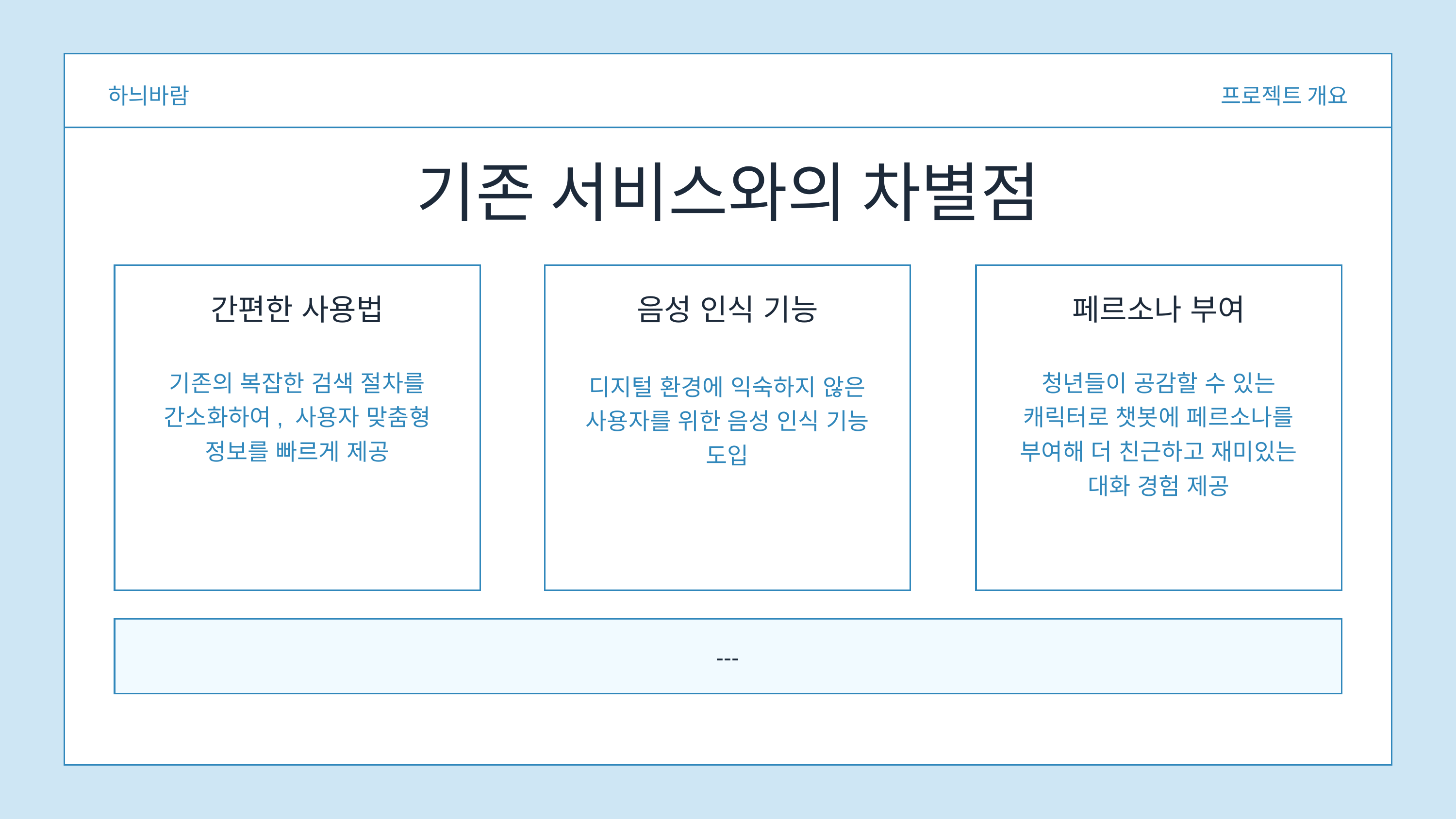

하늬바람
프로젝트 개요

기존 서비스와의 차별점

간편한 사용법
음성 인식 기능
페르소나 부여
기존의 복잡한 검색 절차를 간소화하여, 사용자 맞춤형 정보를 빠르게 제공
청년들이 공감할 수 있는 캐릭터로 챗봇에 페르소나를 부여해 더 친근하고 재미있는 대화 경험 제공
디지털 환경에 익숙하지 않은 사용자를 위한 음성 인식 기능 도입

---